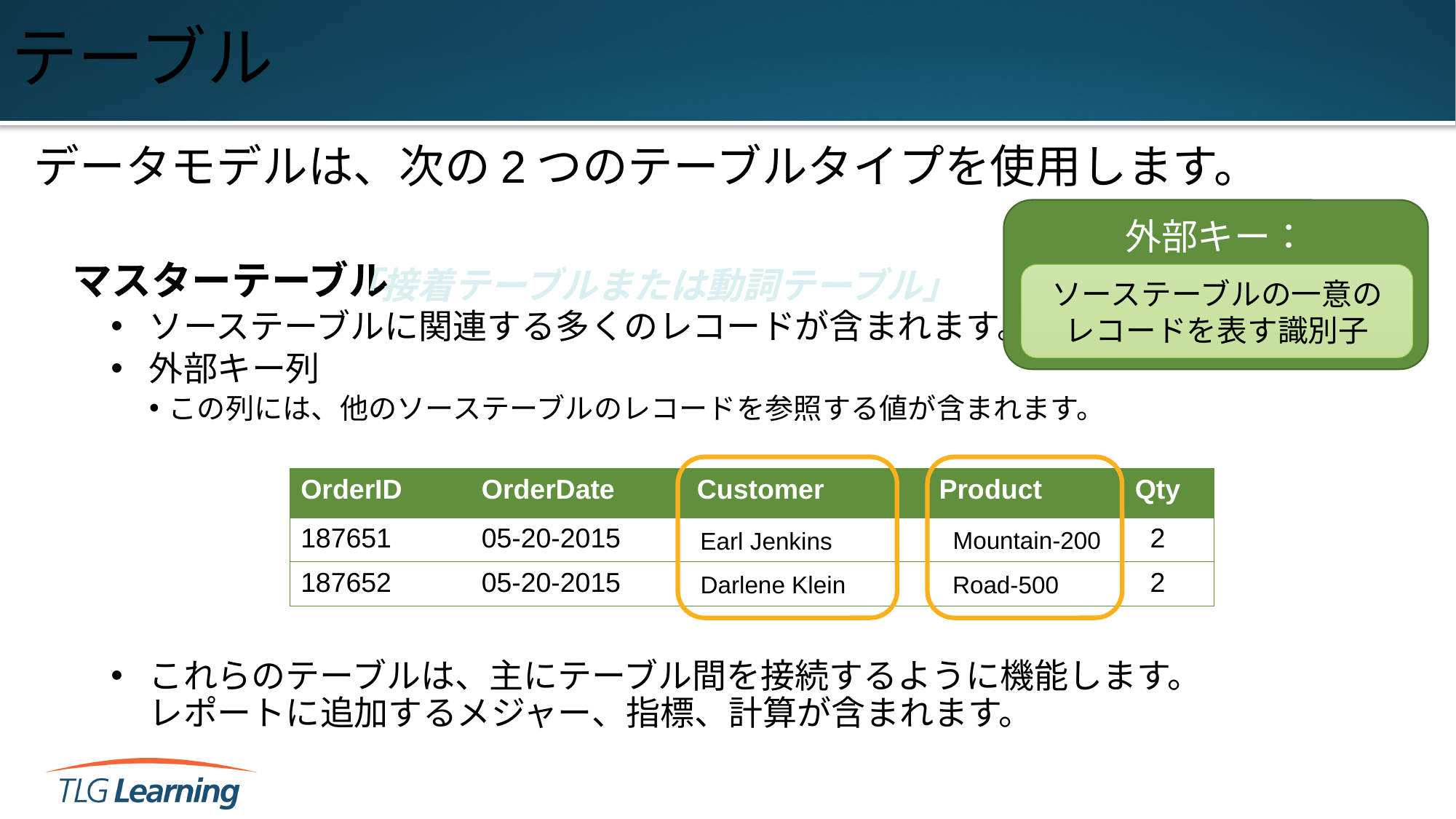

# テーブル
データモデルは、次の2つのテーブルタイプを使用します。

マスターテーブル
ソーステーブルに関連する多くのレコードが含まれます。
外部キー列
この列には、他のソーステーブルのレコードを参照する値が含まれます。

これらのテーブルは、主にテーブル間を接続するように機能します。
レポートに追加するメジャー、指標、計算が含まれます。

外部キー：
ソーステーブルの一意の
レコードを表す識別子
「接着テーブルまたは動詞テーブル」

| OrderID | OrderDate | Customer | Product | Qty |
| --- | --- | --- | --- | --- |
| 187651 | 05-20-2015 | 16541 | 481 | 2 |
| 187652 | 05-20-2015 | 16542 | 482 | 2 |
Mountain-200
Earl Jenkins
Road-500
Darlene Klein